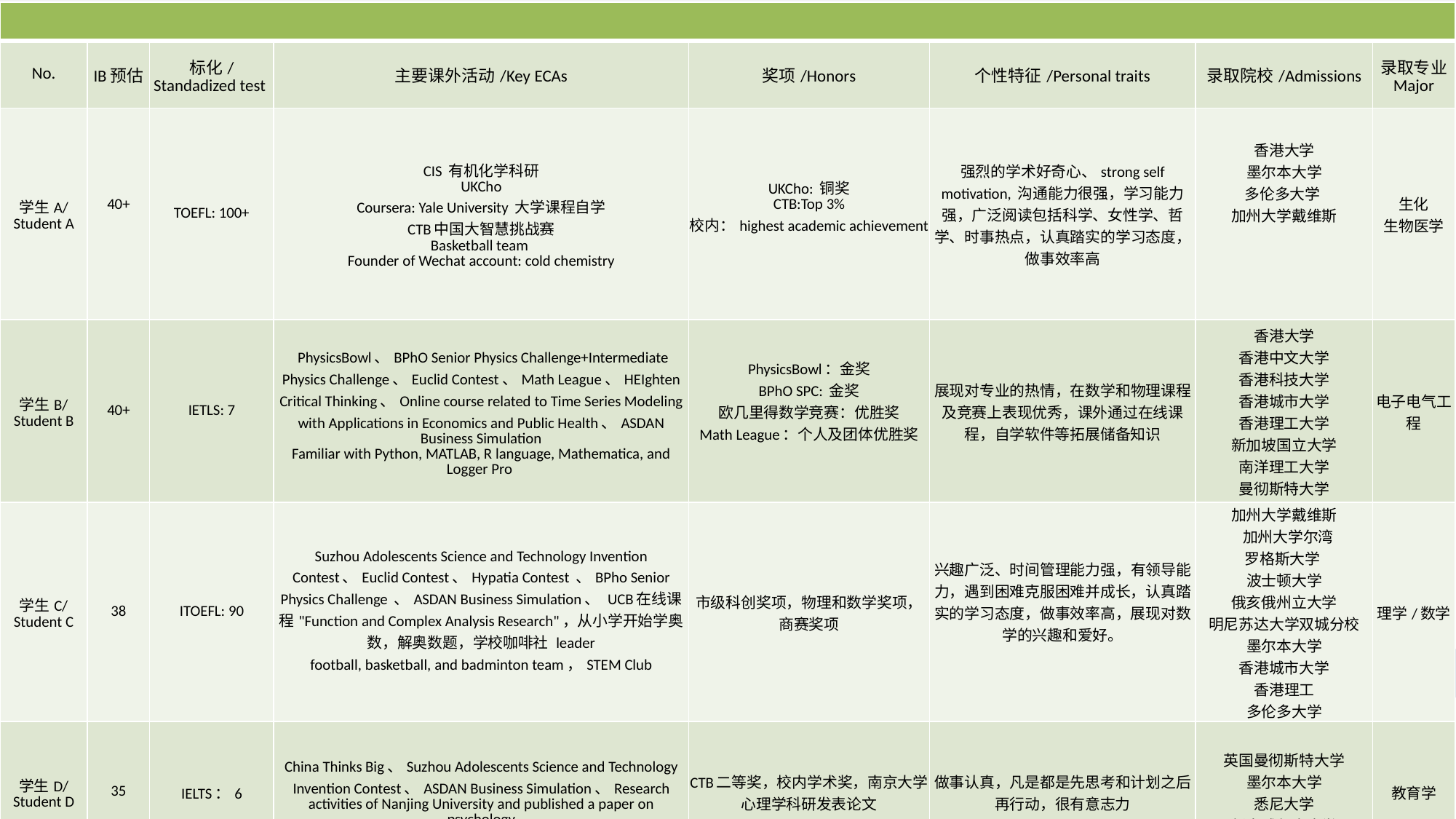

|  |  |  |  |  |  |  |  |
| --- | --- | --- | --- | --- | --- | --- | --- |
| No. | IB预估 | 标化/ Standadized test | 主要课外活动/Key ECAs | 奖项/Honors | 个性特征/Personal traits | 录取院校/Admissions | 录取专业 Major |
| 学生A/ Student A | 40+ | TOEFL: 100+ | CIS 有机化学科研 UKCho Coursera: Yale University 大学课程自学 CTB中国大智慧挑战赛 Basketball team Founder of Wechat account: cold chemistry | UKCho: 铜奖 CTB:Top 3% 校内：highest academic achievement | 强烈的学术好奇心、strong self motivation, 沟通能力很强，学习能力强，广泛阅读包括科学、女性学、哲学、时事热点，认真踏实的学习态度，做事效率高 | 香港大学 墨尔本大学 多伦多大学 加州大学戴维斯 | 生化 生物医学 |
| 学生B/ Student B | 40+ | IETLS: 7 | PhysicsBowl、BPhO Senior Physics Challenge+Intermediate Physics Challenge、Euclid Contest、Math League、HEIghten Critical Thinking、Online course related to Time Series Modeling with Applications in Economics and Public Health、ASDAN Business Simulation Familiar with Python, MATLAB, R language, Mathematica, and Logger Pro | PhysicsBowl：金奖 BPhO SPC: 金奖 欧几里得数学竞赛：优胜奖 Math League：个人及团体优胜奖 | 展现对专业的热情，在数学和物理课程及竞赛上表现优秀，课外通过在线课程，自学软件等拓展储备知识 | 香港大学 香港中文大学 香港科技大学 香港城市大学 香港理工大学 新加坡国立大学 南洋理工大学 曼彻斯特大学 | 电子电气工程 |
| 学生C/ Student C | 38 | ITOEFL: 90 | Suzhou Adolescents Science and Technology Invention Contest、Euclid Contest、Hypatia Contest 、BPho Senior Physics Challenge 、ASDAN Business Simulation、 UCB在线课程"Function and Complex Analysis Research"，从小学开始学奥数，解奥数题，学校咖啡社 leader football, basketball, and badminton team，STEM Club | 市级科创奖项，物理和数学奖项，商赛奖项 | 兴趣广泛、时间管理能力强，有领导能力，遇到困难克服困难并成长，认真踏实的学习态度，做事效率高，展现对数学的兴趣和爱好。 | 加州大学戴维斯 加州大学尔湾 罗格斯大学 波士顿大学 俄亥俄州立大学 明尼苏达大学双城分校 墨尔本大学 香港城市大学 香港理工 多伦多大学 | 理学/数学 |
| 学生D/ Student D | 35 | IELTS：6 | China Thinks Big、Suzhou Adolescents Science and Technology Invention Contest、ASDAN Business Simulation、Research activities of Nanjing University and published a paper on psychology | CTB二等奖，校内学术奖，南京大学心理学科研发表论文 | 做事认真，凡是都是先思考和计划之后再行动，很有意志力 | 英国曼彻斯特大学 墨尔本大学 悉尼大学 新南威尔士大学 | 教育学 |

11